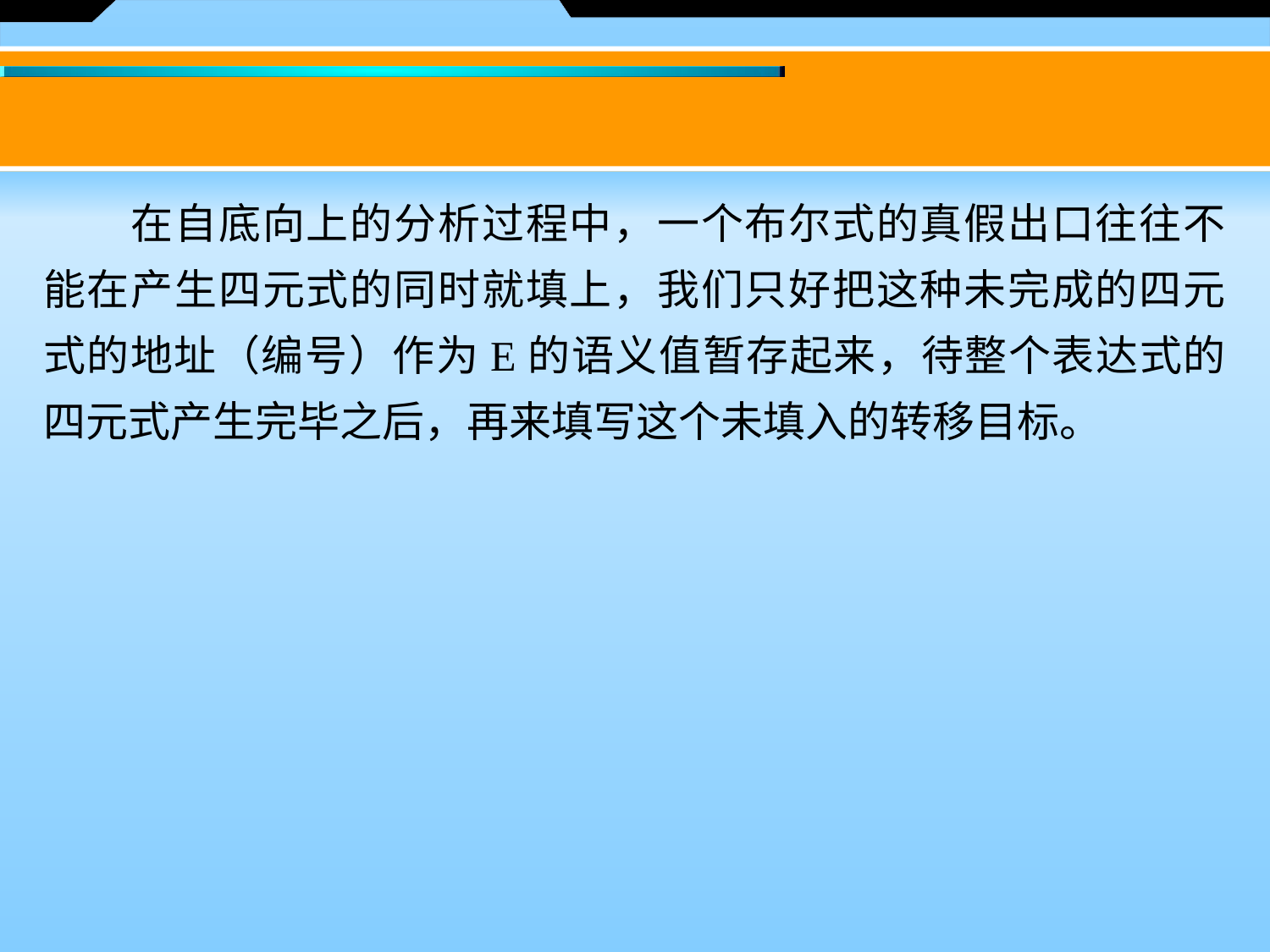

在自底向上的分析过程中，一个布尔式的真假出口往往不能在产生四元式的同时就填上，我们只好把这种未完成的四元式的地址（编号）作为E的语义值暂存起来，待整个表达式的四元式产生完毕之后，再来填写这个未填入的转移目标。